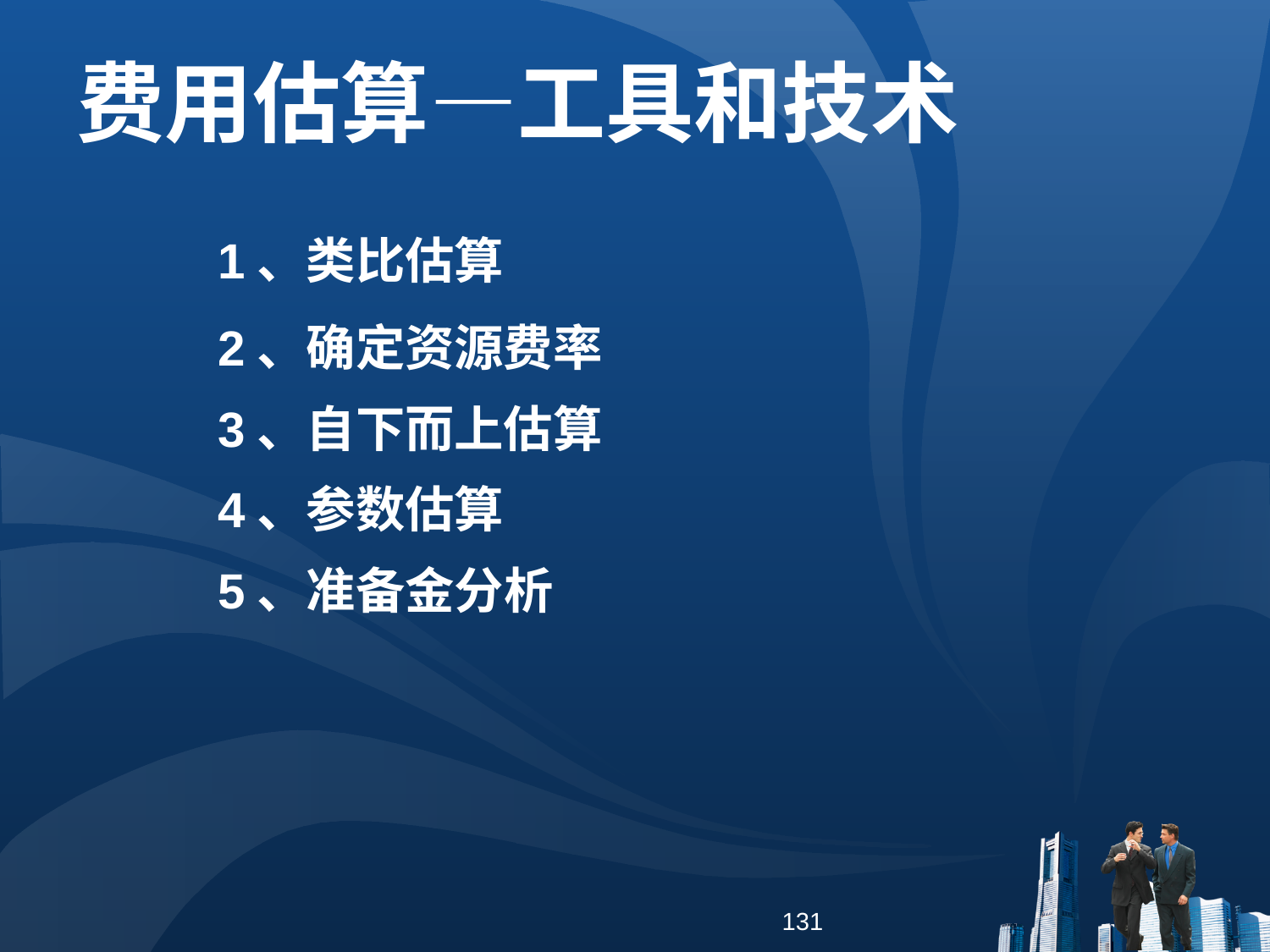

费用估算—工具和技术
1、类比估算
2、确定资源费率
3、自下而上估算
4、参数估算
5、准备金分析
131